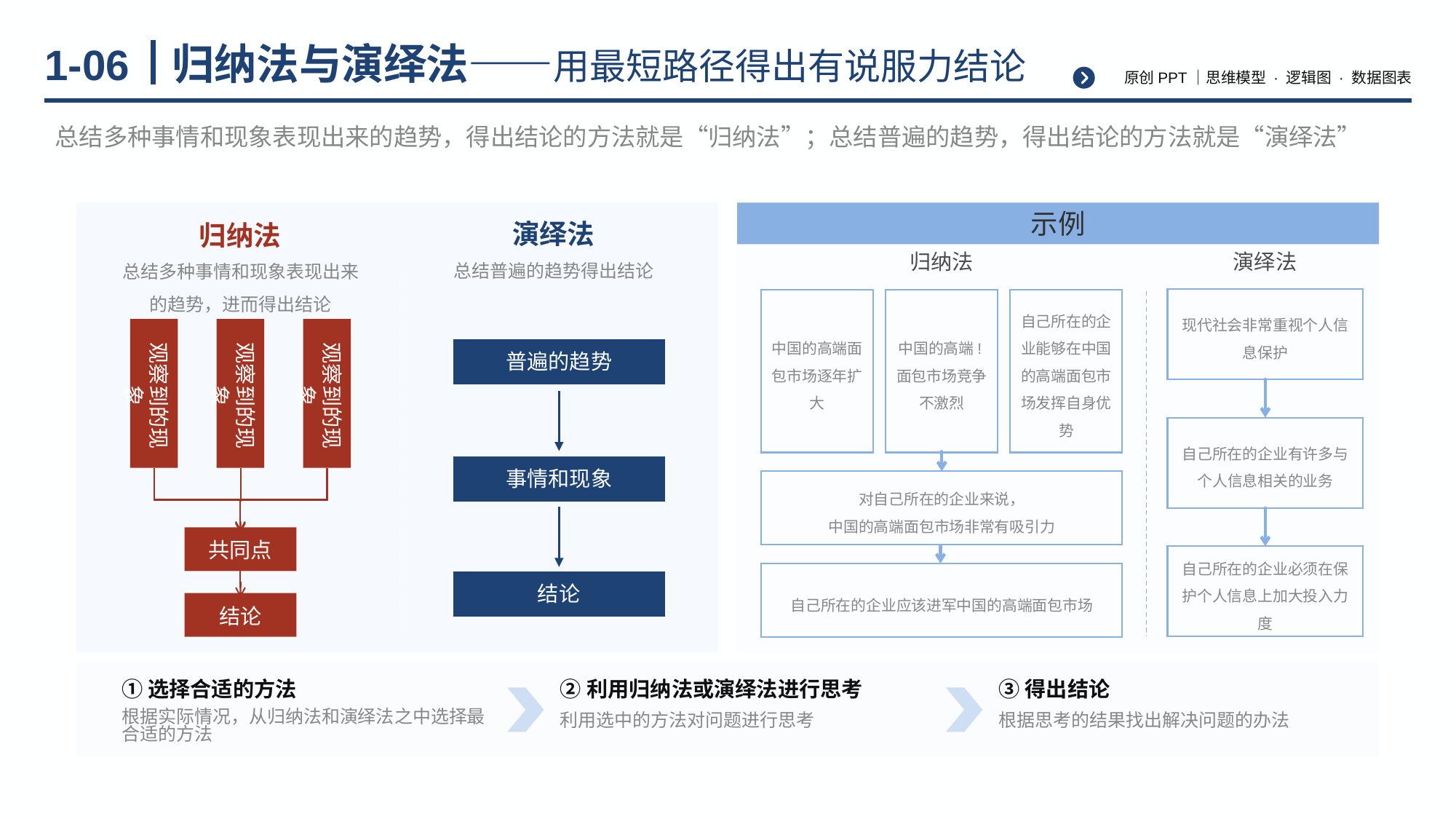

# 归纳法与演绎法——用最短路径得出有说服力结论
1-06
总结多种事情和现象表现出来的趋势，得出结论的方法就是“归纳法”；总结普遍的趋势，得出结论的方法就是“演绎法”
示例

演绎法
归纳法
总结普遍的趋势得出结论
归纳法
演绎法
总结多种事情和现象表现出来的趋势，进而得出结论

现代社会非常重视个人信息保护
中国的高端面包市场逐年扩大
中国的高端!面包市场竞争不激烈
自己所在的企业能够在中国的高端面包市场发挥自身优势

观察到的现象
观察到的现象
观察到的现象
普遍的趋势

自己所在的企业有许多与个人信息相关的业务
事情和现象
对自己所在的企业来说，
中国的高端面包市场非常有吸引力

共同点
自己所在的企业必须在保护个人信息上加大投入力度

自己所在的企业应该进军中国的高端面包市场
结论
结论

①选择合适的方法
根据实际情况，从归纳法和演绎法之中选择最合适的方法
②利用归纳法或演绎法进行思考
利用选中的方法对问题进行思考
③得出结论
根据思考的结果找出解决问题的办法